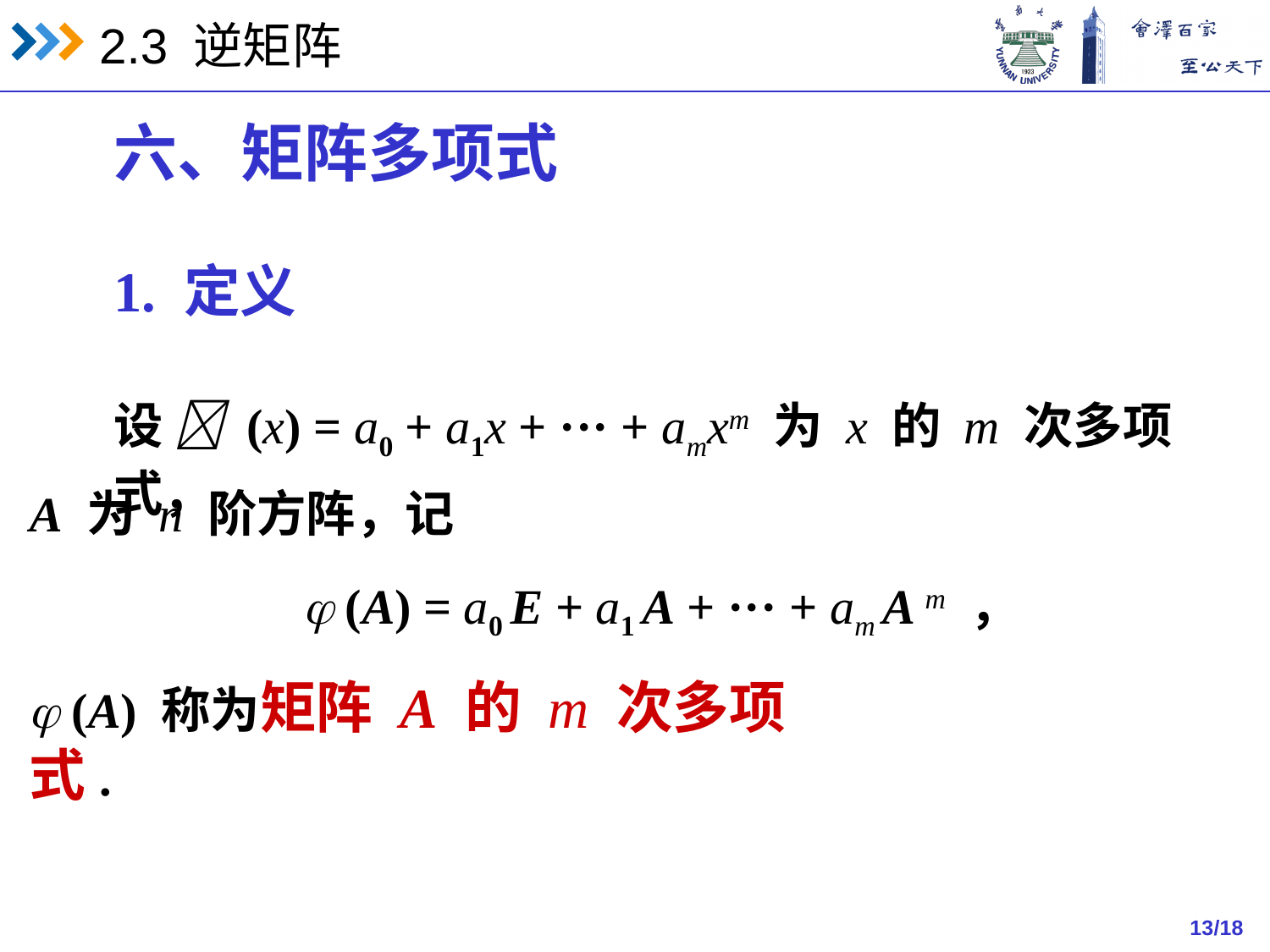

六、矩阵多项式
1. 定义
设 ϕ (x) = a0 + a1x + ··· + amxm 为 x 的 m 次多项式，
A 为 n 阶方阵，记
ϕ (A) = a0 E + a1 A + ··· + am A m ，
ϕ (A) 称为矩阵 A 的 m 次多项式.